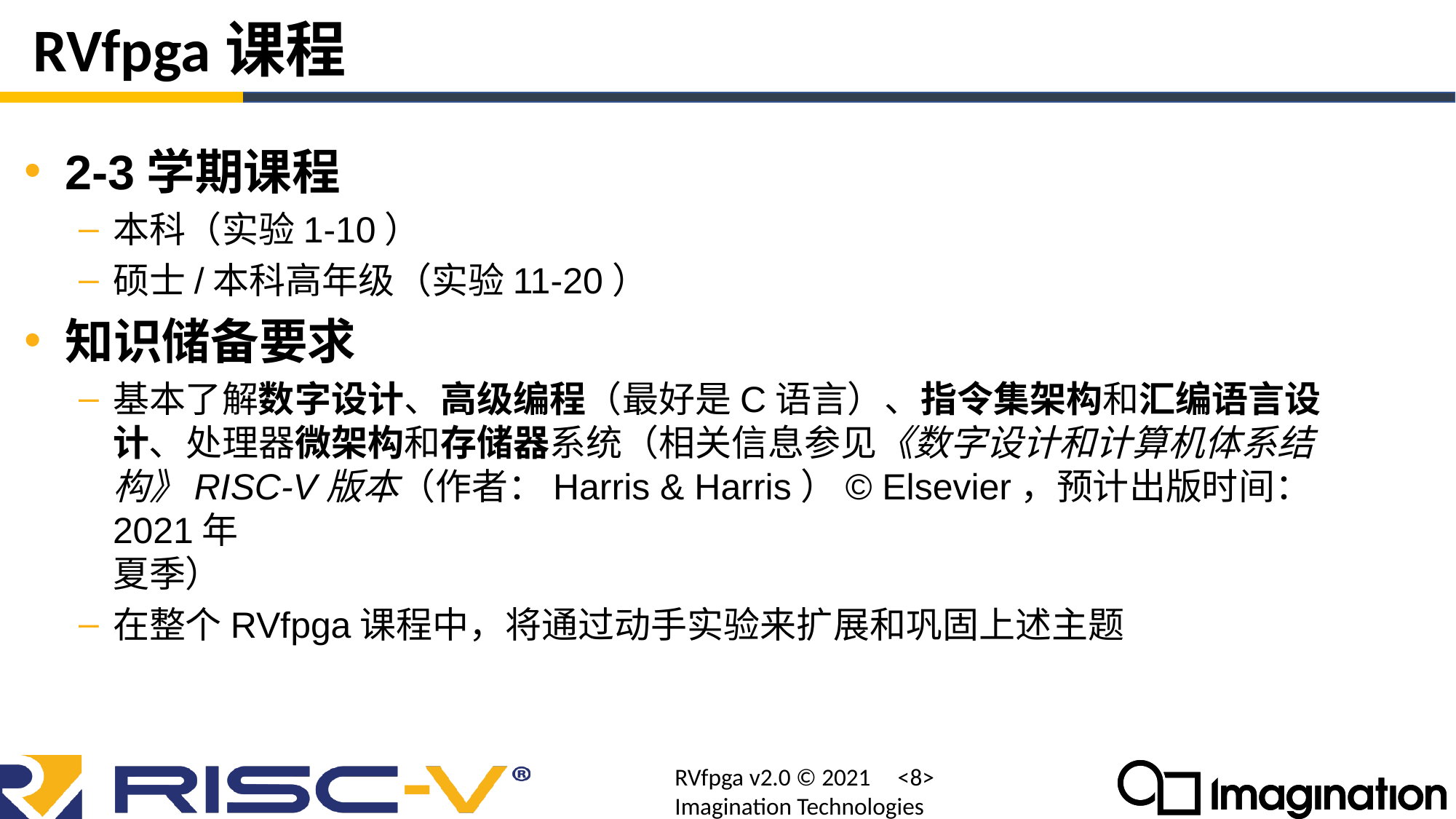

# RVfpga课程
2-3学期课程
本科（实验1-10）
硕士/本科高年级（实验11-20）
知识储备要求
基本了解数字设计、高级编程（最好是C语言）、指令集架构和汇编语言设计、处理器微架构和存储器系统（相关信息参见《数字设计和计算机体系结构》RISC-V版本（作者：Harris & Harris）© Elsevier，预计出版时间：2021年
夏季）
在整个RVfpga课程中，将通过动手实验来扩展和巩固上述主题